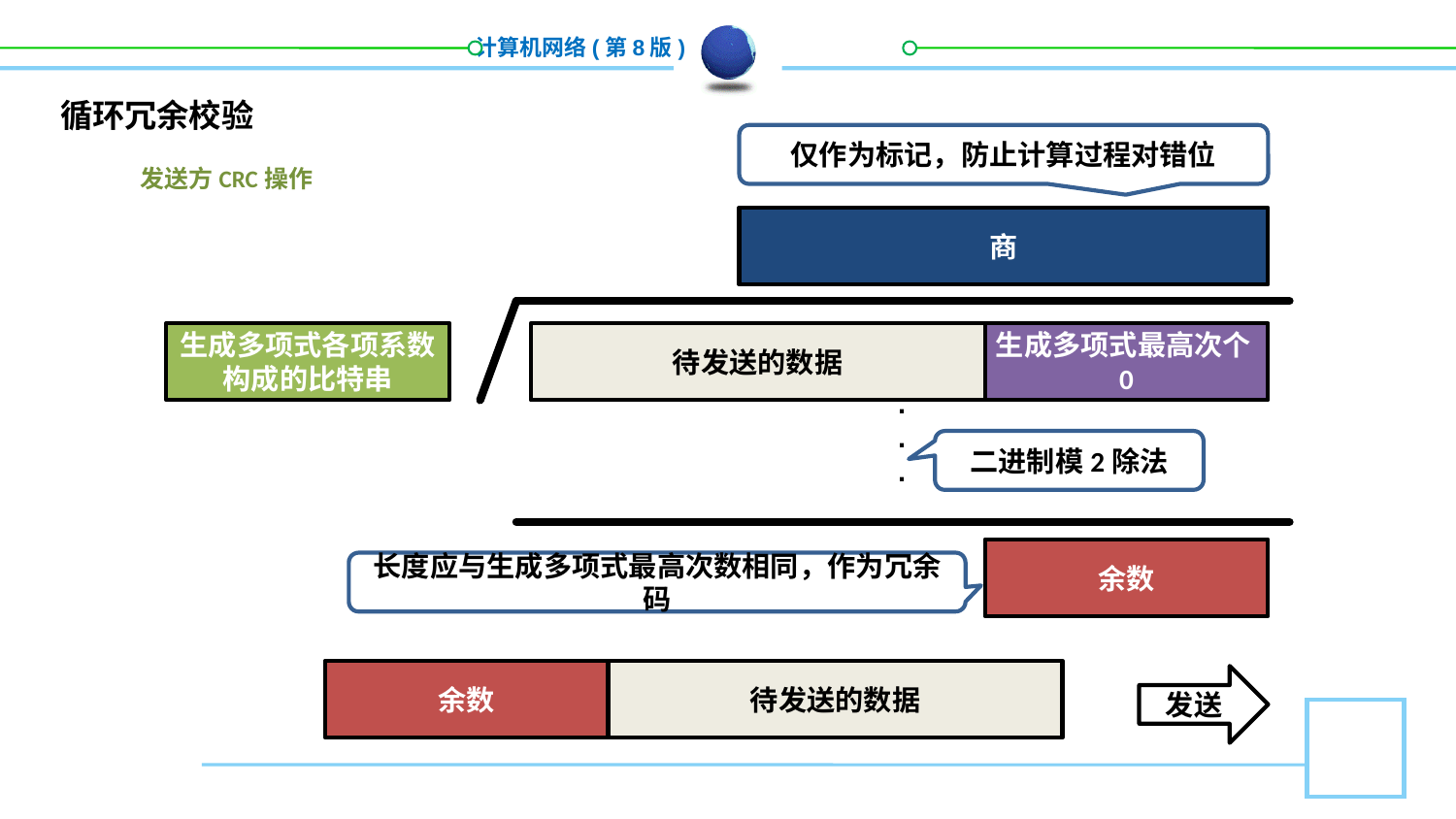

循环冗余校验
仅作为标记，防止计算过程对错位
发送方CRC操作
商
生成多项式各项系数
构成的比特串
生成多项式最高次个0
待发送的数据
.
.
.
二进制模2除法
余数
长度应与生成多项式最高次数相同，作为冗余码
余数
待发送的数据
发送